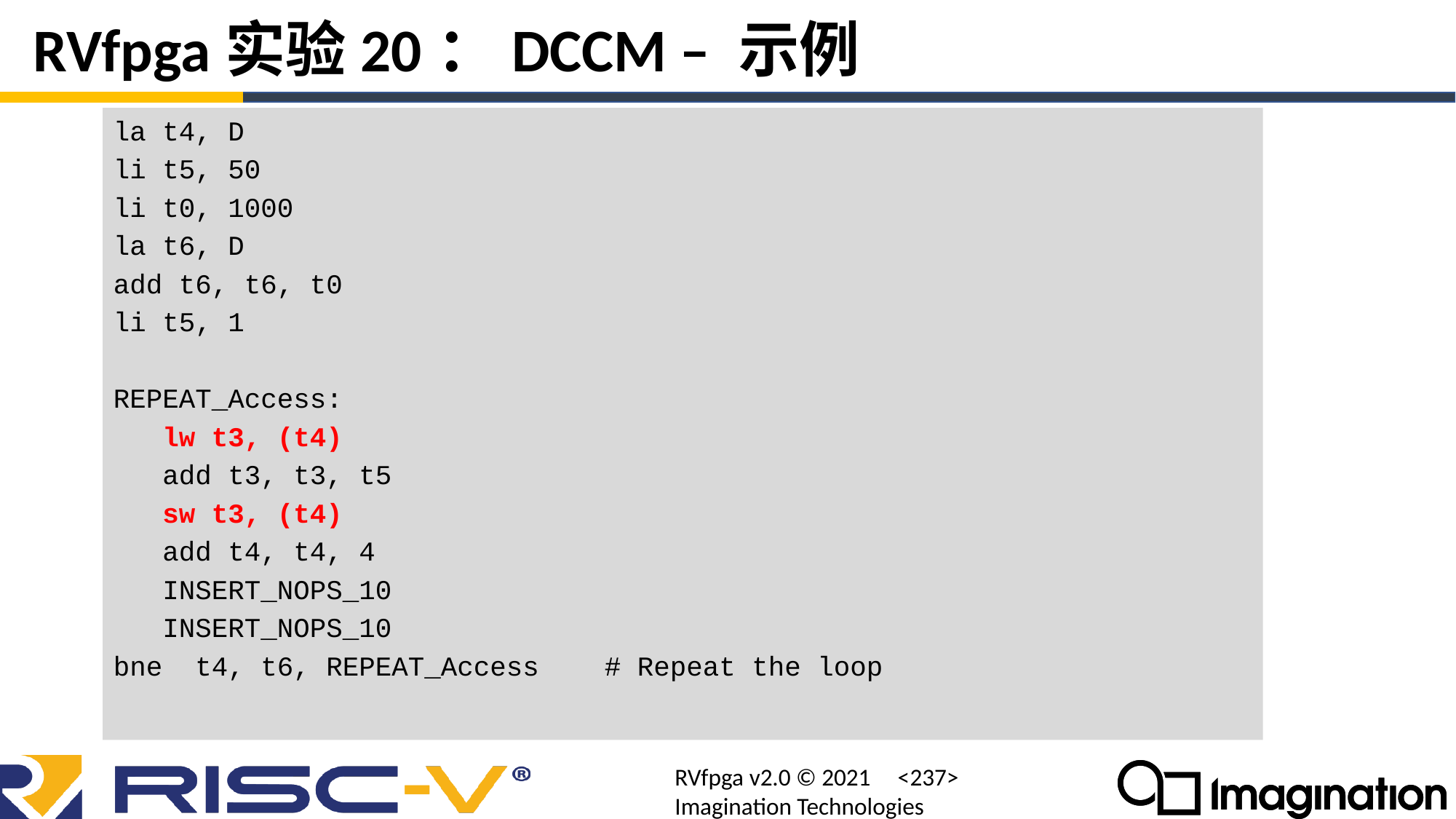

# RVfpga实验20：DCCM – 示例
la t4, D
li t5, 50
li t0, 1000
la t6, D
add t6, t6, t0
li t5, 1

REPEAT_Access:
   lw t3, (t4)
   add t3, t3, t5
   sw t3, (t4)
   add t4, t4, 4
   INSERT_NOPS_10
   INSERT_NOPS_10
bne  t4, t6, REPEAT_Access    # Repeat the loop